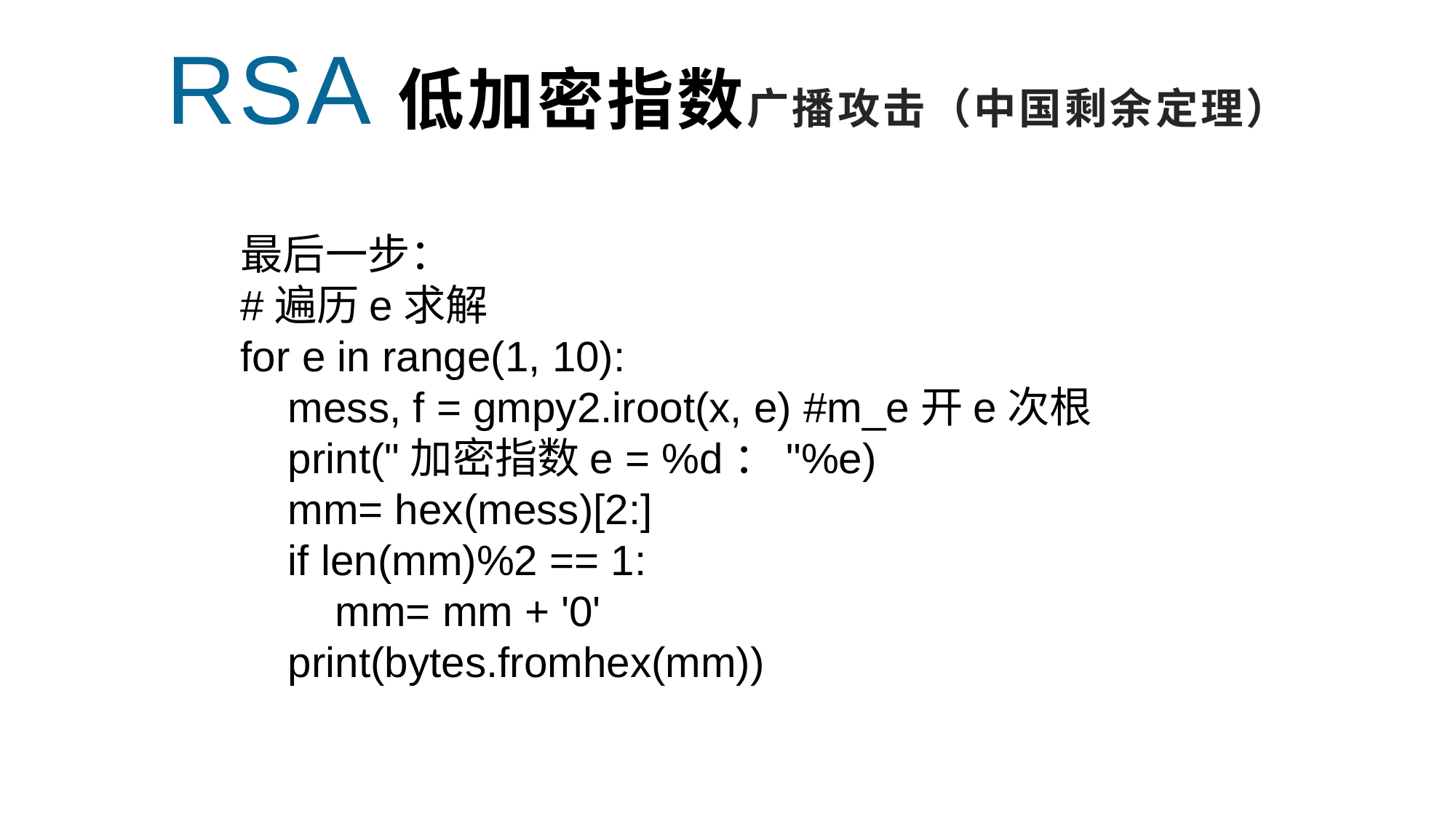

RSA低加密指数广播攻击（中国剩余定理）
最后一步：
#遍历e求解
for e in range(1, 10):
    mess, f = gmpy2.iroot(x, e) #m_e开e次根
    print("加密指数e = %d："%e)
    mm= hex(mess)[2:]
    if len(mm)%2 == 1:
        mm= mm + '0'
    print(bytes.fromhex(mm))